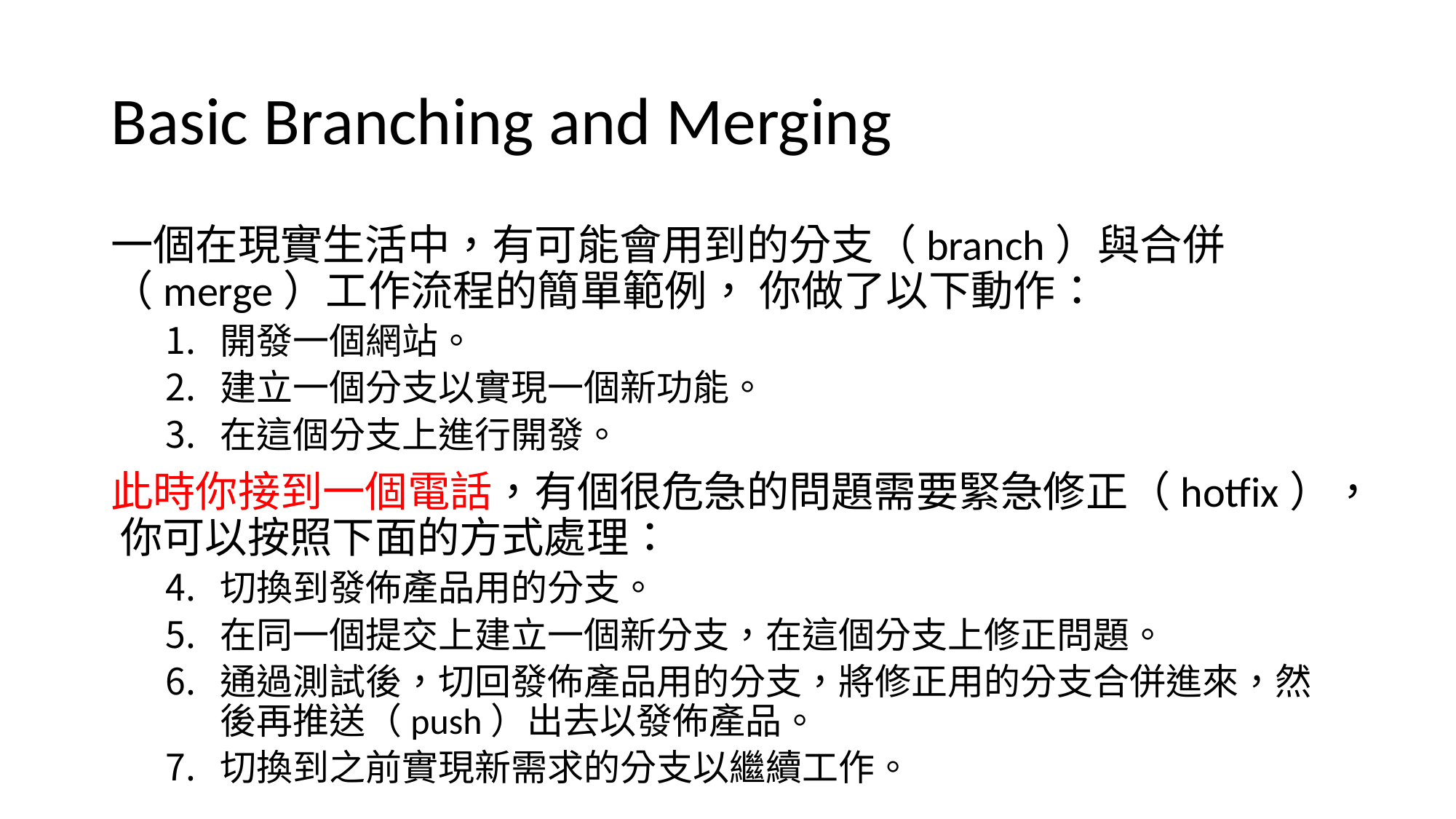

# Basic Branching and Merging
一個在現實生活中，有可能會用到的分支（branch）與合併（merge）工作流程的簡單範例， 你做了以下動作：
開發一個網站。
建立一個分支以實現一個新功能。
在這個分支上進行開發。
此時你接到一個電話，有個很危急的問題需要緊急修正（hotfix）， 你可以按照下面的方式處理：
切換到發佈產品用的分支。
在同一個提交上建立一個新分支，在這個分支上修正問題。
通過測試後，切回發佈產品用的分支，將修正用的分支合併進來，然後再推送（push）出去以發佈產品。
切換到之前實現新需求的分支以繼續工作。